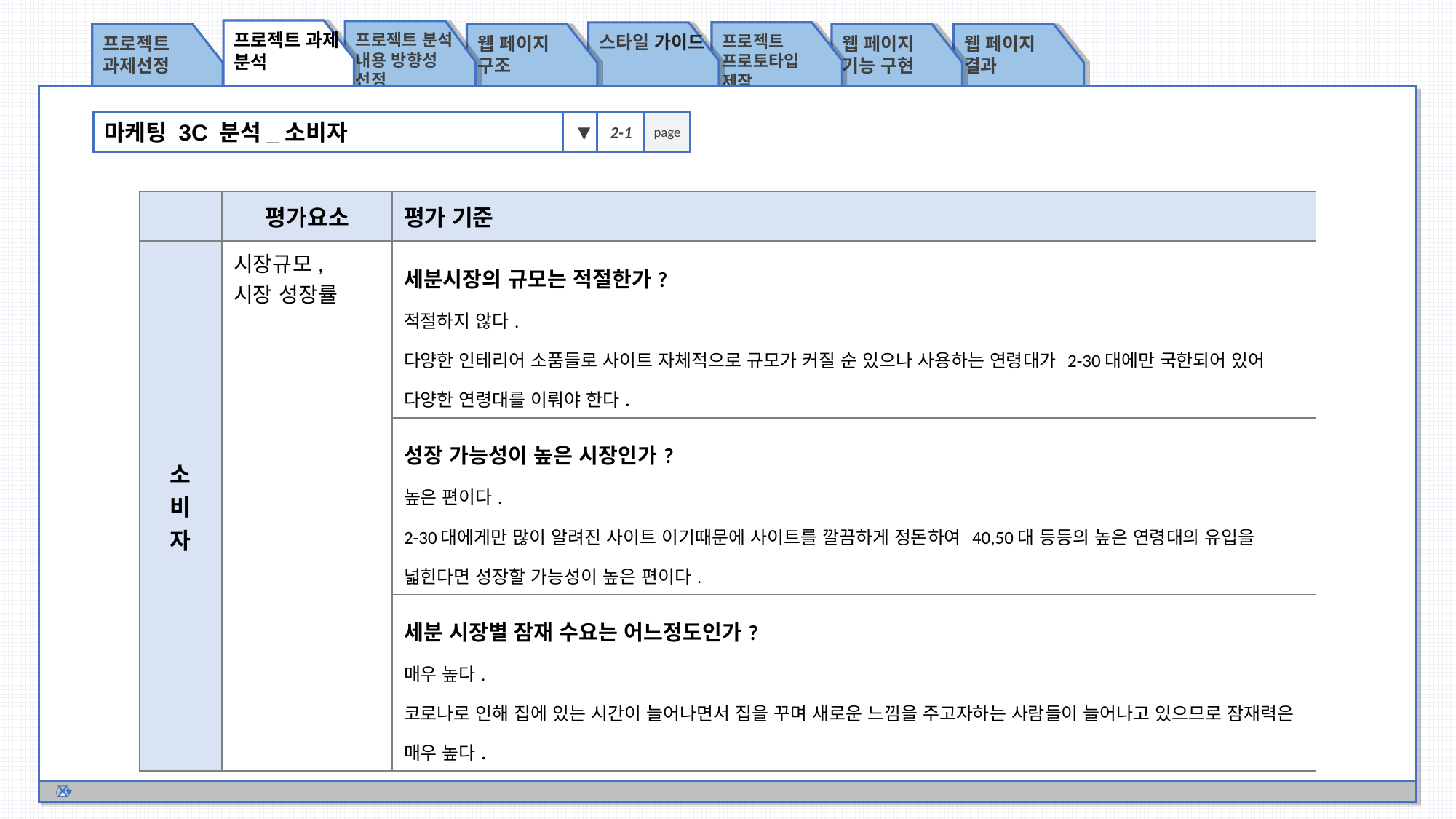

프로젝트 과제 분석
프로젝트 분석 내용 방향성 선정
프로젝트
프로토타입 제작
스타일 가이드
프로젝트 과제선정
웹 페이지 구조
웹 페이지 기능 구현
웹 페이지 결과

마케팅 3C 분석_소비자
▼
2-1
page

|  | 평가요소 | 평가 기준 |
| --- | --- | --- |
| 소 비 자 | 시장규모, 시장 성장률 | 세분시장의 규모는 적절한가? 적절하지 않다. 다양한 인테리어 소품들로 사이트 자체적으로 규모가 커질 순 있으나 사용하는 연령대가 2-30대에만 국한되어 있어 다양한 연령대를 이뤄야 한다. |
|  |  | 성장 가능성이 높은 시장인가? 높은 편이다. 2-30대에게만 많이 알려진 사이트 이기때문에 사이트를 깔끔하게 정돈하여 40,50대 등등의 높은 연령대의 유입을 넓힌다면 성장할 가능성이 높은 편이다. |
|  |  | 세분 시장별 잠재 수요는 어느정도인가? 매우 높다. 코로나로 인해 집에 있는 시간이 늘어나면서 집을 꾸며 새로운 느낌을 주고자하는 사람들이 늘어나고 있으므로 잠재력은 매우 높다. |